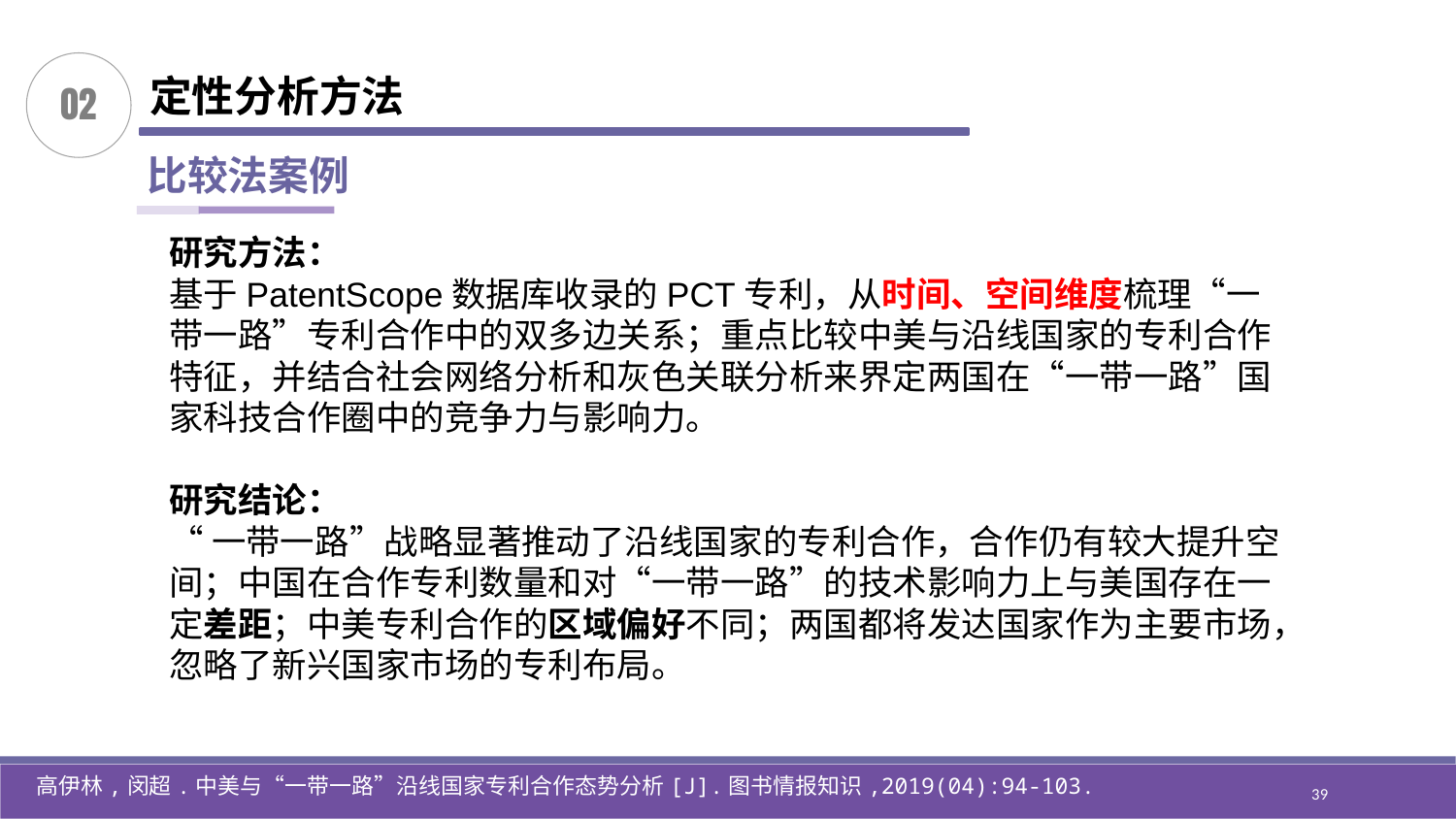

02
定性分析方法

比较法案例

研究方法：
基于PatentScope数据库收录的PCT专利，从时间、空间维度梳理“一带一路”专利合作中的双多边关系；重点比较中美与沿线国家的专利合作特征，并结合社会网络分析和灰色关联分析来界定两国在“一带一路”国家科技合作圈中的竞争力与影响力。

研究结论：
“一带一路”战略显著推动了沿线国家的专利合作，合作仍有较大提升空间；中国在合作专利数量和对“一带一路”的技术影响力上与美国存在一定差距；中美专利合作的区域偏好不同；两国都将发达国家作为主要市场，忽略了新兴国家市场的专利布局。
高伊林,闵超.中美与“一带一路”沿线国家专利合作态势分析[J].图书情报知识,2019(04):94-103.
39